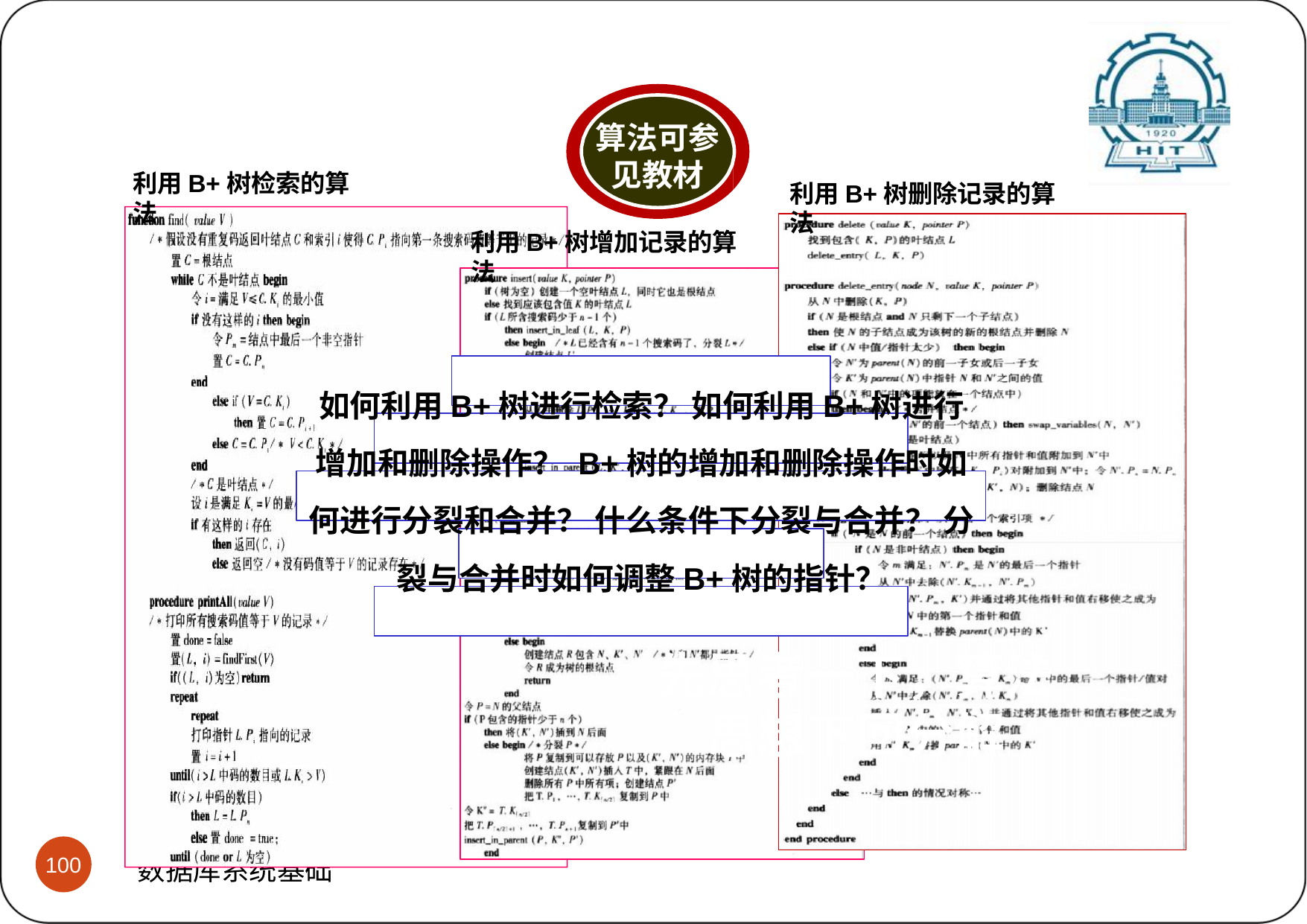

# B+树(B+ Tree)

(6)B+树还要考虑什么
算法可参
见教材
利用B+树检索的算法
利用B+树删除记录的算法

利用B+树增加记录的算法

如何利用B+树进行检索？ 如何利用B+树进行增加和删除操作？ B+树的增加和删除操作时如何进行分裂和合并？ 什么条件下分裂与合并？ 分裂与合并时如何调整B+树的指针？

先思考一下，算法 思想下回分解